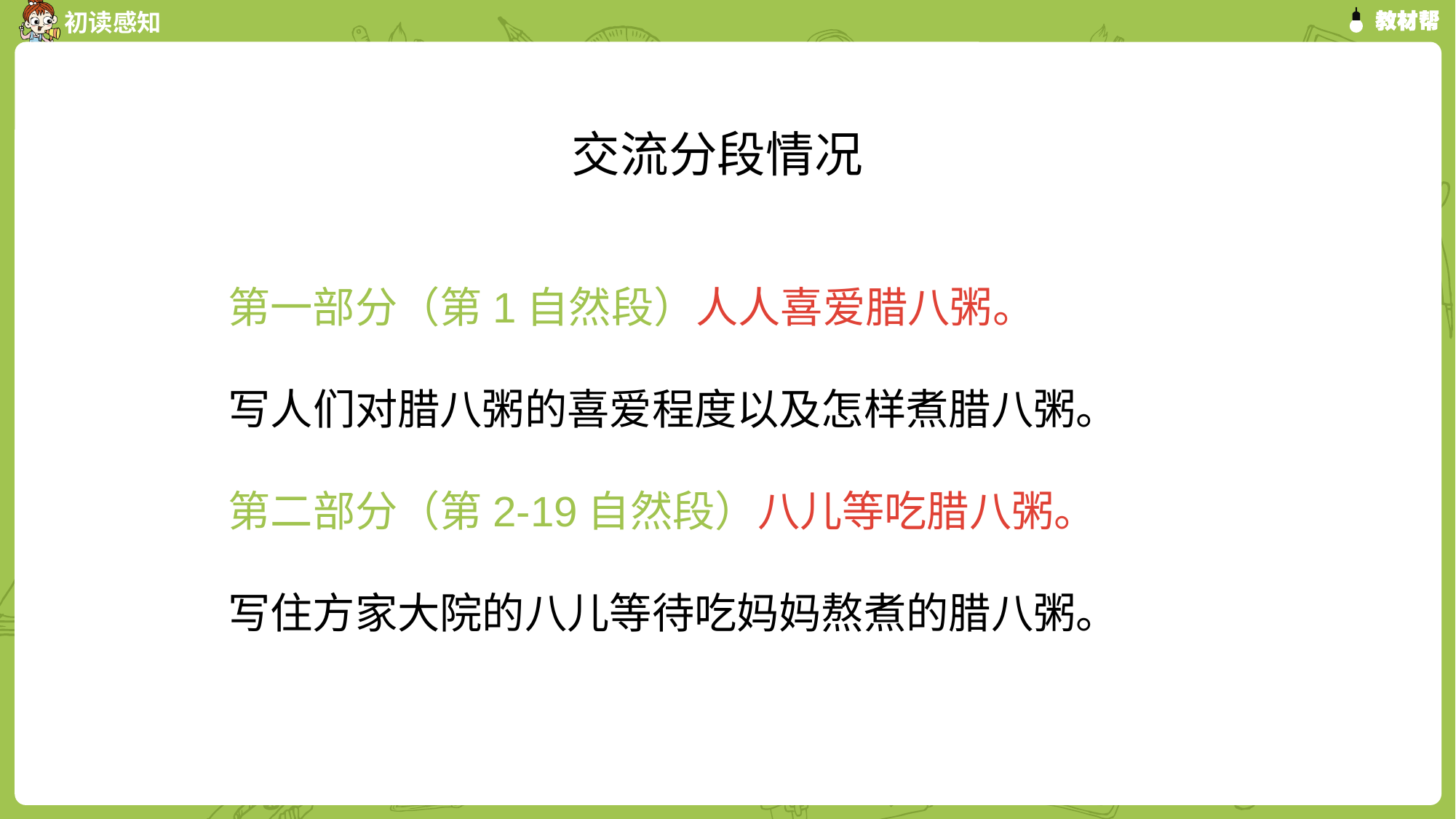

交流分段情况
第一部分（第1自然段）人人喜爱腊八粥。
写人们对腊八粥的喜爱程度以及怎样煮腊八粥。
第二部分（第2-19自然段）八儿等吃腊八粥。
写住方家大院的八儿等待吃妈妈熬煮的腊八粥。